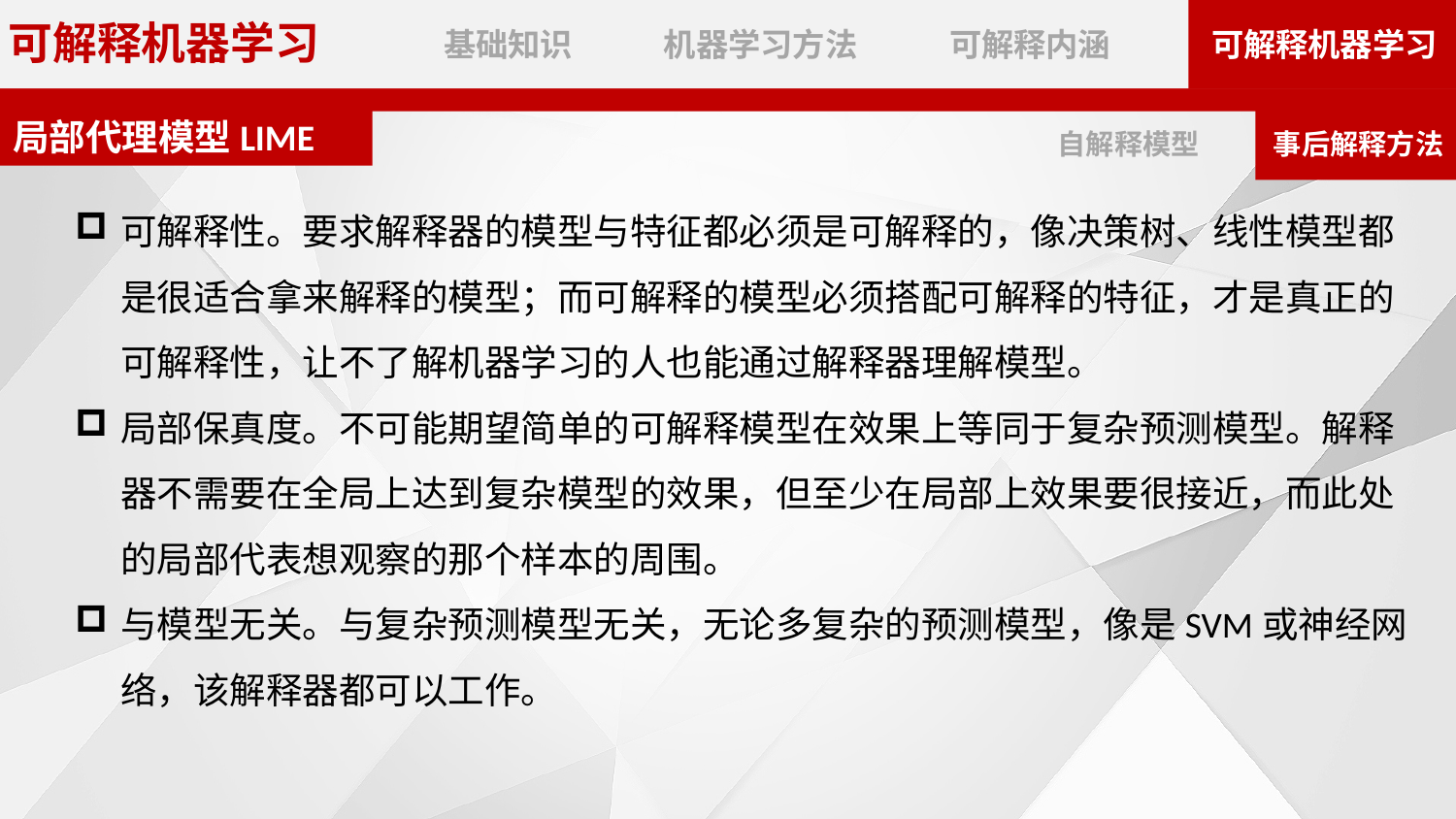

可解释性。要求解释器的模型与特征都必须是可解释的，像决策树、线性模型都是很适合拿来解释的模型；而可解释的模型必须搭配可解释的特征，才是真正的可解释性，让不了解机器学习的人也能通过解释器理解模型。
局部保真度。不可能期望简单的可解释模型在效果上等同于复杂预测模型。解释器不需要在全局上达到复杂模型的效果，但至少在局部上效果要很接近，而此处的局部代表想观察的那个样本的周围。
与模型无关。与复杂预测模型无关，无论多复杂的预测模型，像是SVM或神经网络，该解释器都可以工作。